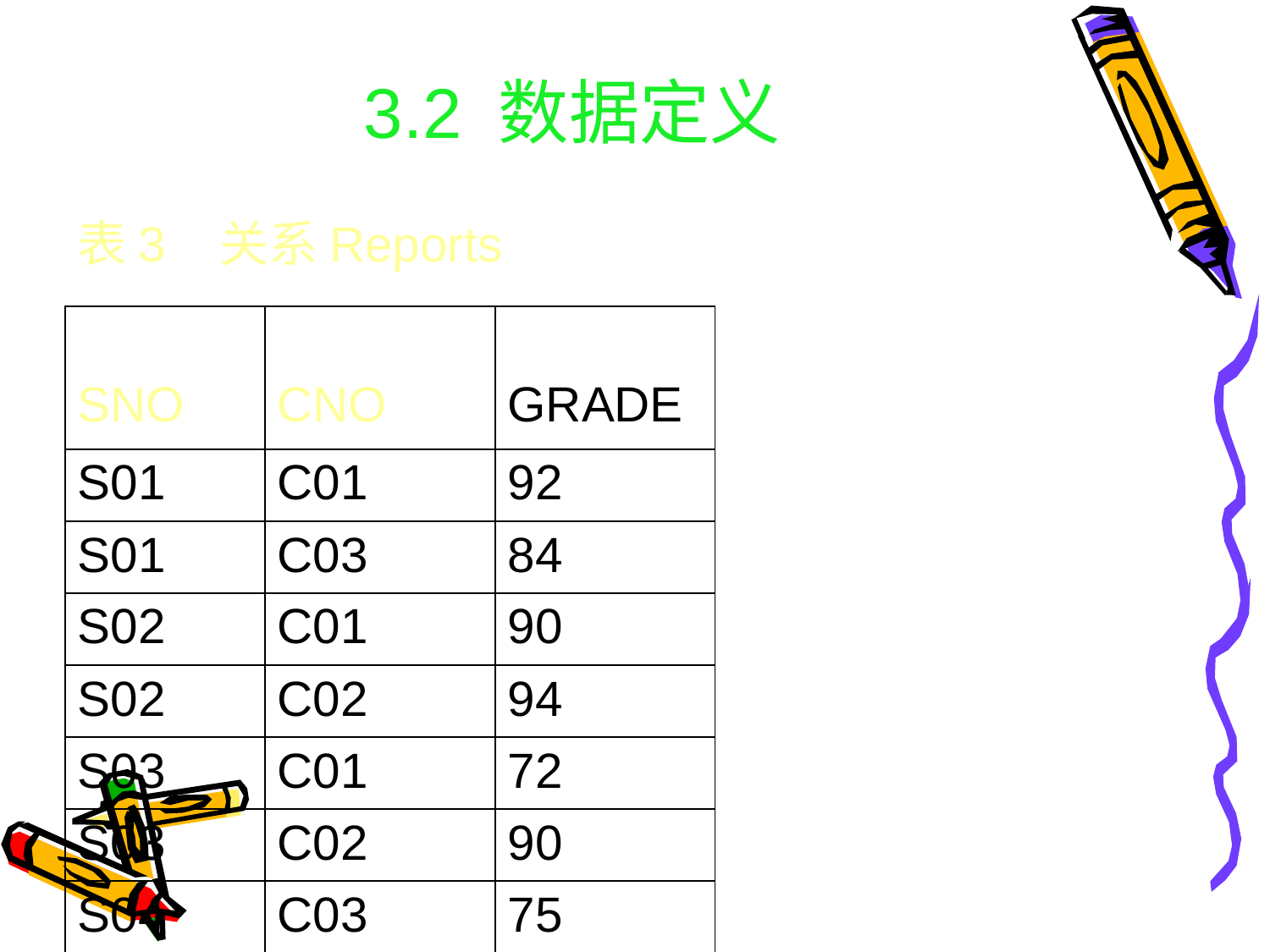

# 3.2 数据定义
表3   关系Reports
| SNO | CNO | GRADE |
| --- | --- | --- |
| S01 | C01 | 92 |
| S01 | C03 | 84 |
| S02 | C01 | 90 |
| S02 | C02 | 94 |
| S03 | C01 | 72 |
| S03 | C02 | 90 |
| S04 | C03 | 75 |